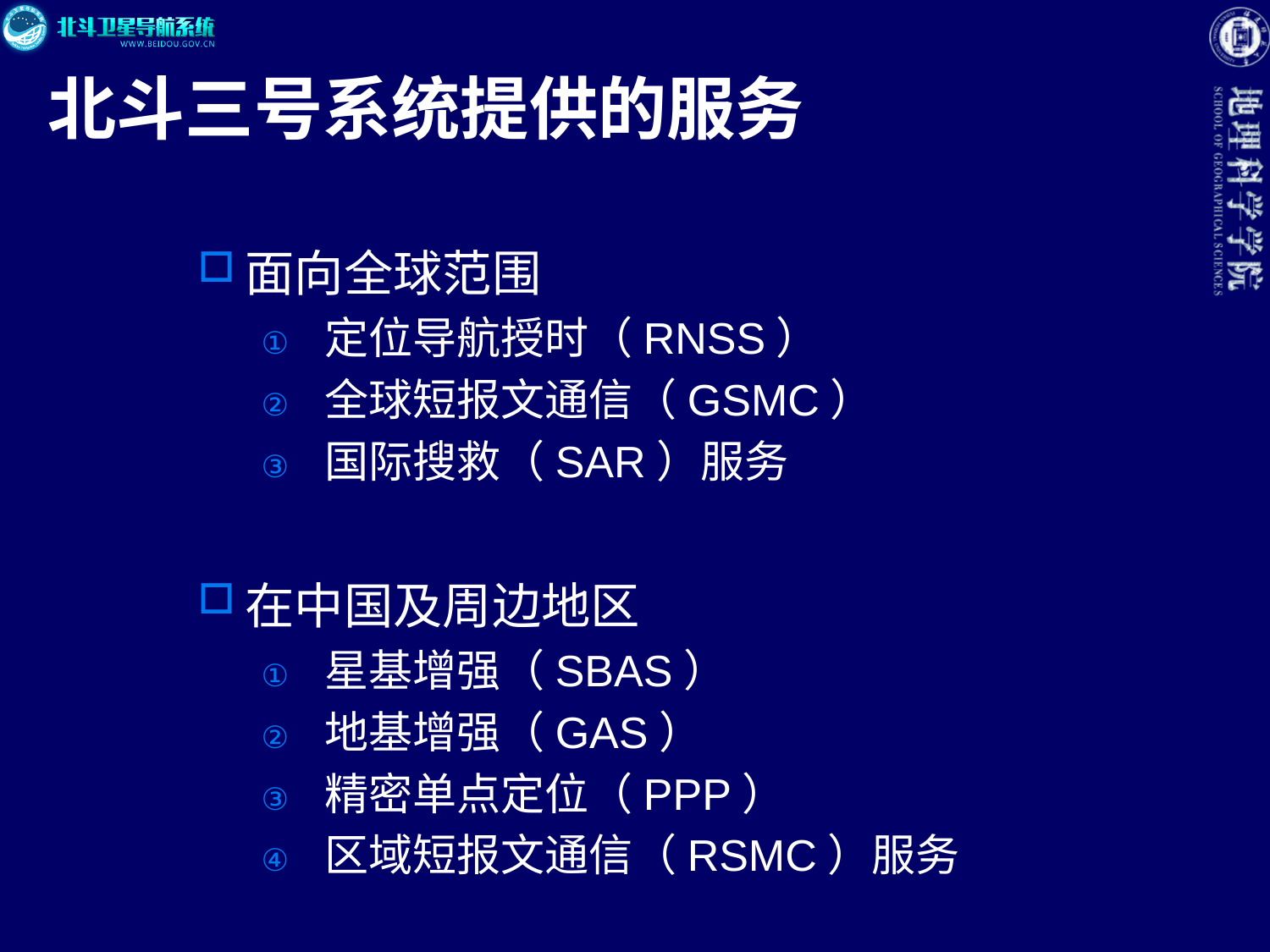

# 北斗三号系统提供的服务
面向全球范围
定位导航授时（RNSS）
全球短报文通信（GSMC）
国际搜救（SAR）服务

在中国及周边地区
星基增强（SBAS）
地基增强（GAS）
精密单点定位（PPP）
区域短报文通信（RSMC）服务